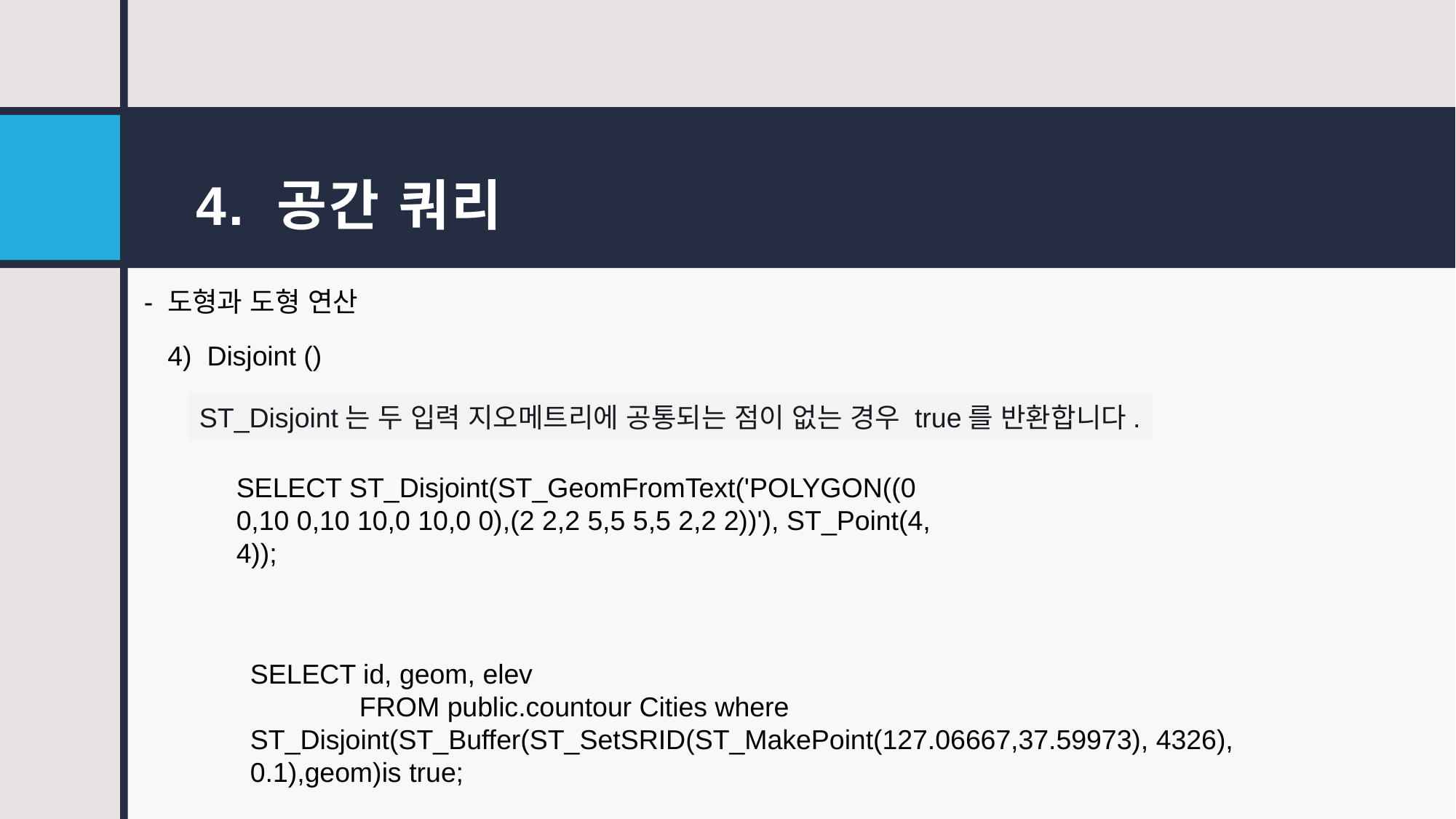

# 4. 공간 쿼리

- 도형과 도형 연산

4)  Disjoint ()
ST_Disjoint는 두 입력 지오메트리에 공통되는 점이 없는 경우 true를 반환합니다.

SELECT ST_Disjoint(ST_GeomFromText('POLYGON((0 0,10 0,10 10,0 10,0 0),(2 2,2 5,5 5,5 2,2 2))'), ST_Point(4, 4));

SELECT id, geom, elev
	FROM public.countour Cities where	 ST_Disjoint(ST_Buffer(ST_SetSRID(ST_MakePoint(127.06667,37.59973), 4326), 0.1),geom)is true;